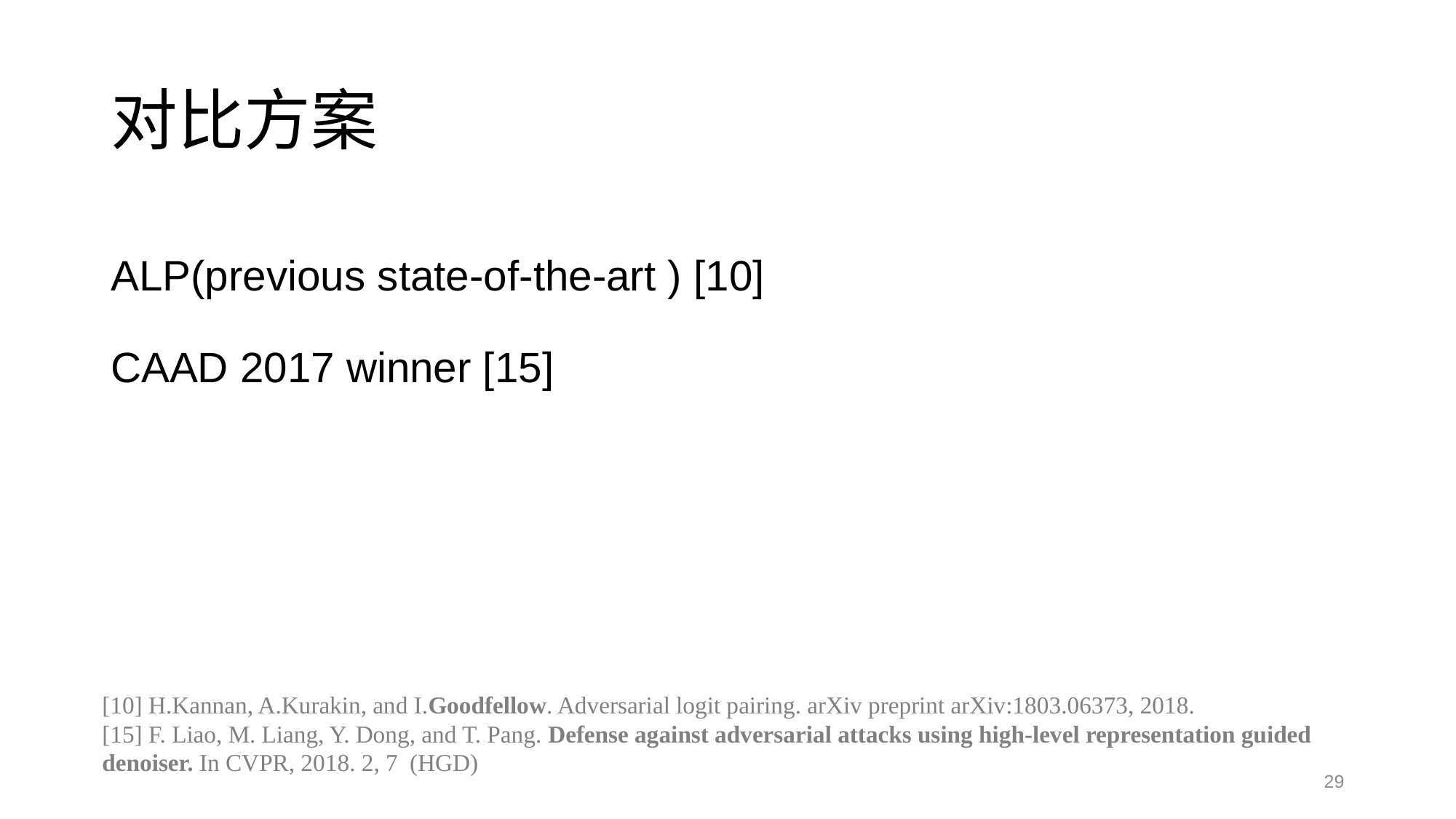

# 对比方案
ALP(previous state-of-the-art ) [10]
CAAD 2017 winner [15]
[10] H.Kannan, A.Kurakin, and I.Goodfellow. Adversarial logit pairing. arXiv preprint arXiv:1803.06373, 2018.
[15] F. Liao, M. Liang, Y. Dong, and T. Pang. Defense against adversarial attacks using high-level representation guided denoiser. In CVPR, 2018. 2, 7  (HGD)
29